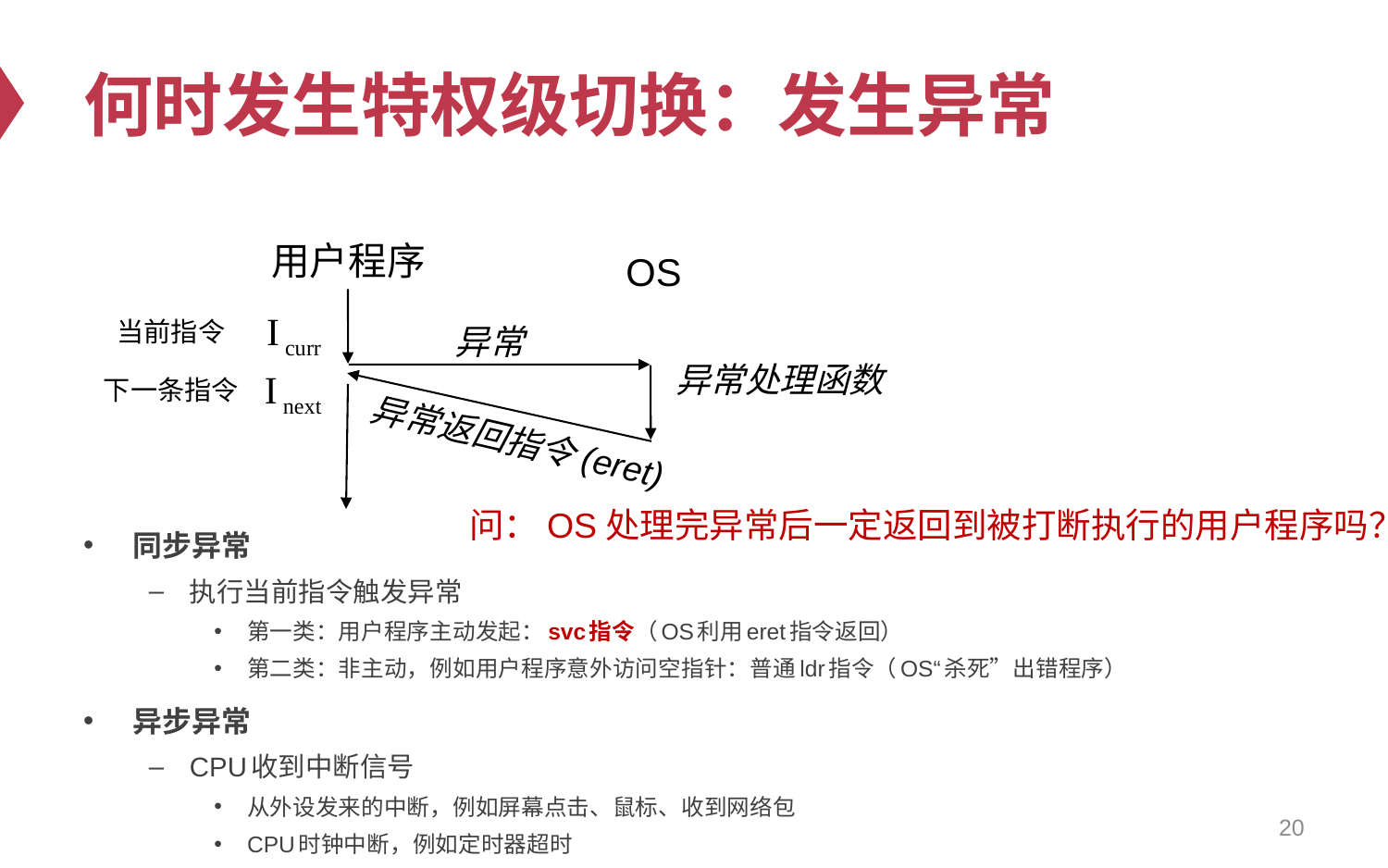

# 何时发生特权级切换：发生异常
用户程序
OS

I curr
异常
异常处理函数
I next

异常返回指令(eret)
当前指令
下一条指令
问：OS处理完异常后一定返回到被打断执行的用户程序吗？
同步异常
执行当前指令触发异常
第一类：用户程序主动发起：svc指令（OS利用eret指令返回）
第二类：非主动，例如用户程序意外访问空指针：普通ldr指令（OS“杀死”出错程序）
异步异常
CPU收到中断信号
从外设发来的中断，例如屏幕点击、鼠标、收到网络包
CPU时钟中断，例如定时器超时
20